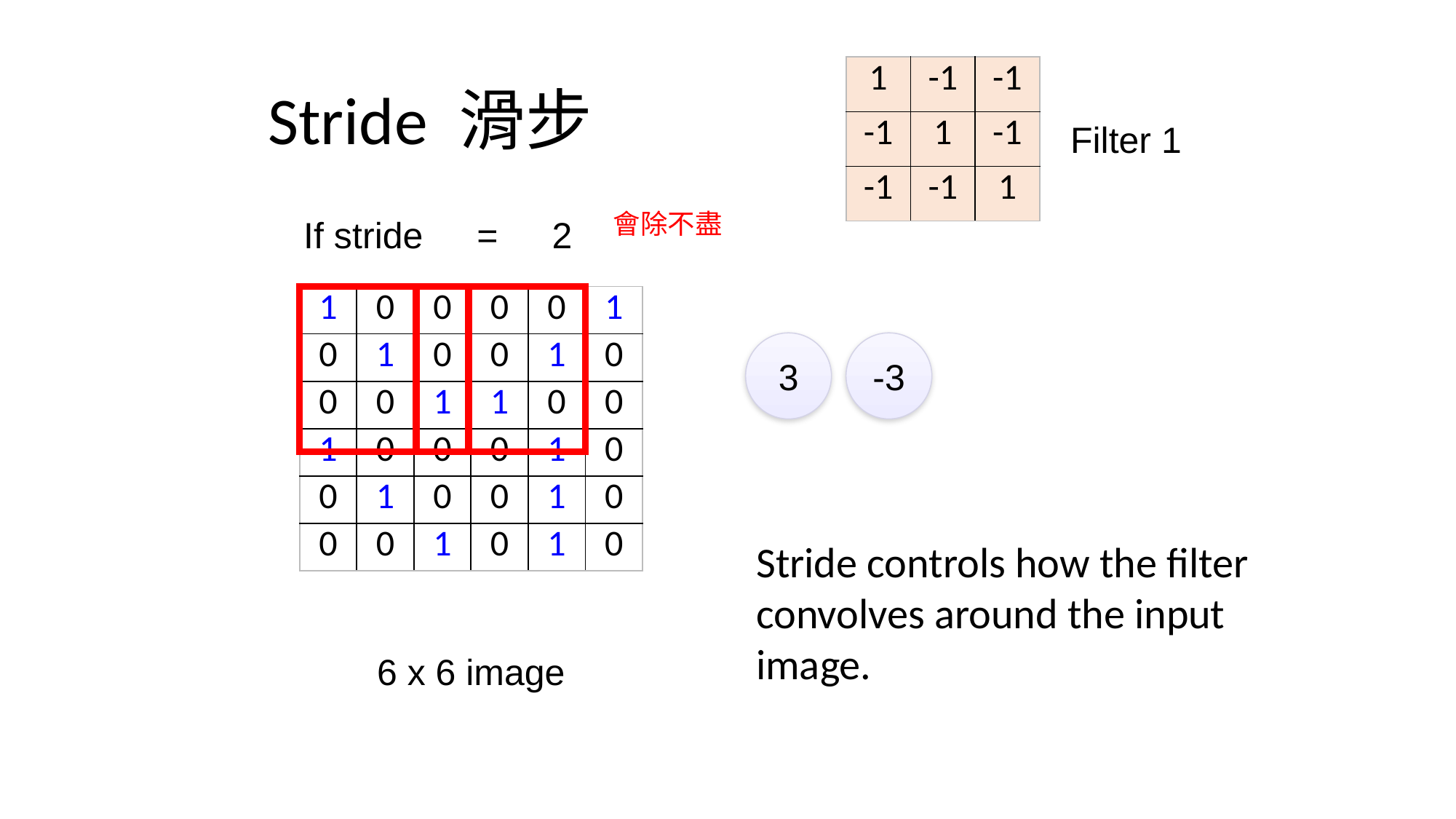

# Stride 滑步
| 1 | -1 | -1 |
| --- | --- | --- |
| -1 | 1 | -1 |
| -1 | -1 | 1 |
Filter 1
會除不盡
If stride　=　2
| 1 | 0 | 0 | 0 | 0 | 1 |
| --- | --- | --- | --- | --- | --- |
| 0 | 1 | 0 | 0 | 1 | 0 |
| 0 | 0 | 1 | 1 | 0 | 0 |
| 1 | 0 | 0 | 0 | 1 | 0 |
| 0 | 1 | 0 | 0 | 1 | 0 |
| 0 | 0 | 1 | 0 | 1 | 0 |

3
-3
Stride controls how the filter convolves around the input image.
6 x 6 image